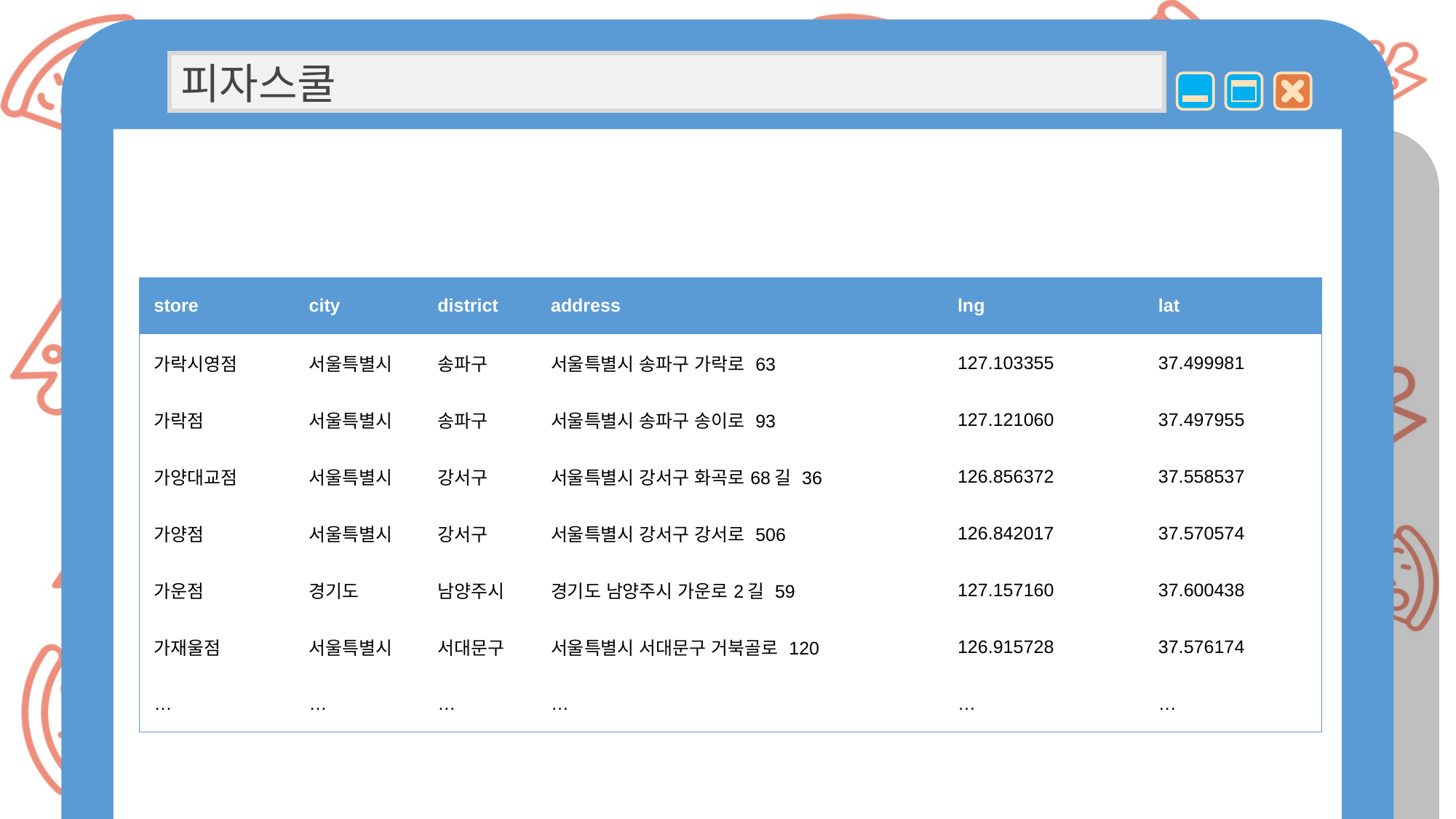

피자스쿨

| store | city | district | address | lng | lat |
| --- | --- | --- | --- | --- | --- |
| 가락시영점 | 서울특별시 | 송파구 | 서울특별시 송파구 가락로 63 | 127.103355 | 37.499981 |
| 가락점 | 서울특별시 | 송파구 | 서울특별시 송파구 송이로 93 | 127.121060 | 37.497955 |
| 가양대교점 | 서울특별시 | 강서구 | 서울특별시 강서구 화곡로68길 36 | 126.856372 | 37.558537 |
| 가양점 | 서울특별시 | 강서구 | 서울특별시 강서구 강서로 506 | 126.842017 | 37.570574 |
| 가운점 | 경기도 | 남양주시 | 경기도 남양주시 가운로2길 59 | 127.157160 | 37.600438 |
| 가재울점 | 서울특별시 | 서대문구 | 서울특별시 서대문구 거북골로 120 | 126.915728 | 37.576174 |
| … | … | … | … | … | … |